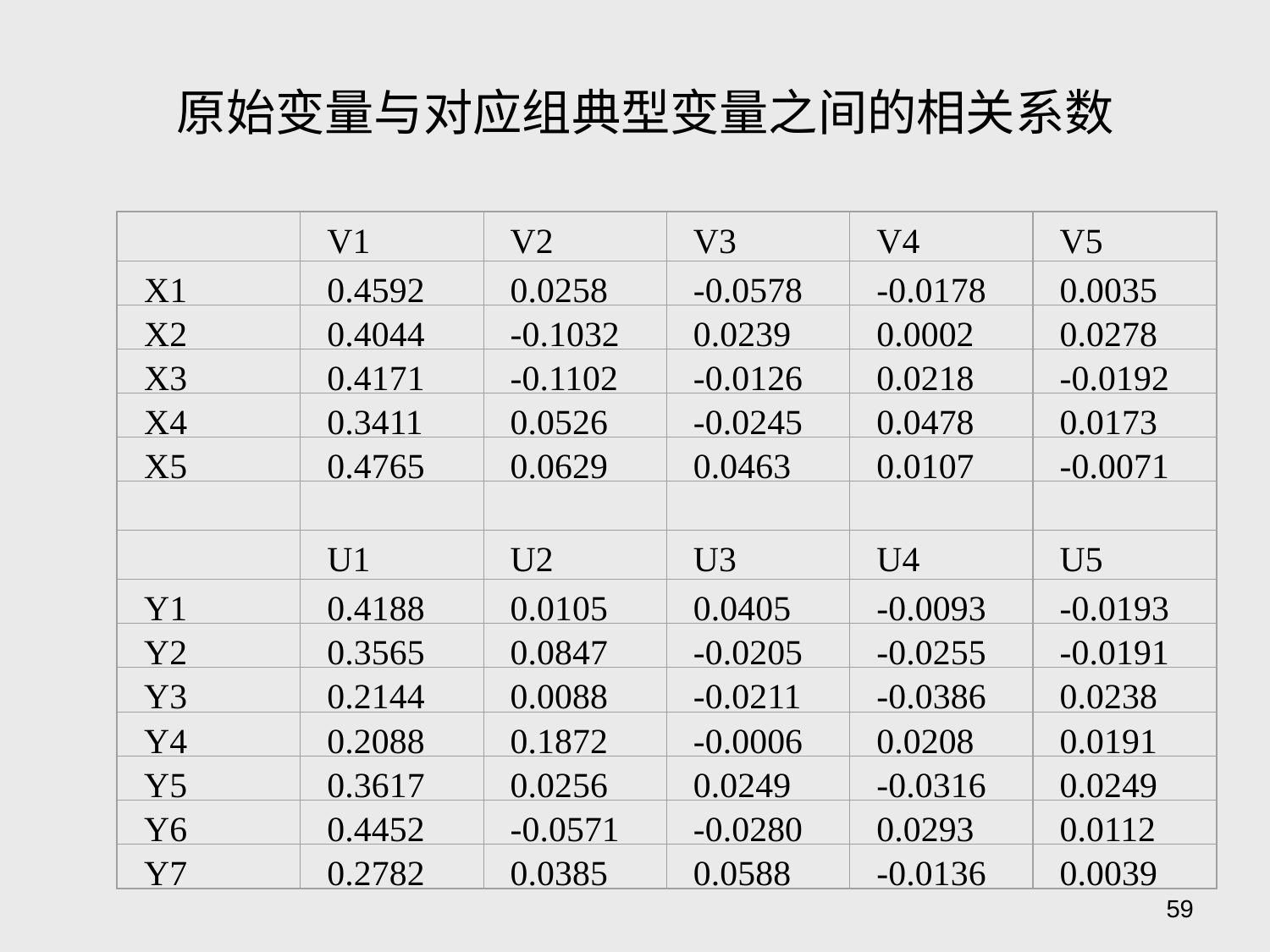

原始变量与对应组典型变量之间的相关系数

V1

V2

V3

V4

V5

X1

0.4592

0.0258

-0.0578

-0.0178

0.0035

X2

0.4044

-0.1032

0.0239

0.0002

0.0278

X3

0.4171

-0.1102

-0.0126

0.0218

-0.0192

X4

0.3411

0.0526

-0.0245

0.0478

0.0173

X5

0.4765

0.0629

0.0463

0.0107

-0.0071

U1

U2

U3

U4

U5

Y1

0.4188

0.0105

0.0405

-0.0093

-0.0193

Y2

0.3565

0.0847

-0.0205

-0.0255

-0.0191

Y3

0.2144

0.0088

-0.0211

-0.0386

0.0238

Y4

0.2088

0.1872

-0.0006

0.0208

0.0191

Y5

0.3617

0.0256

0.0249

-0.0316

0.0249

Y6

0.4452

-0.0571

-0.0280

0.0293

0.0112

Y7

0.2782

0.0385

0.0588

-0.0136

0.0039

59